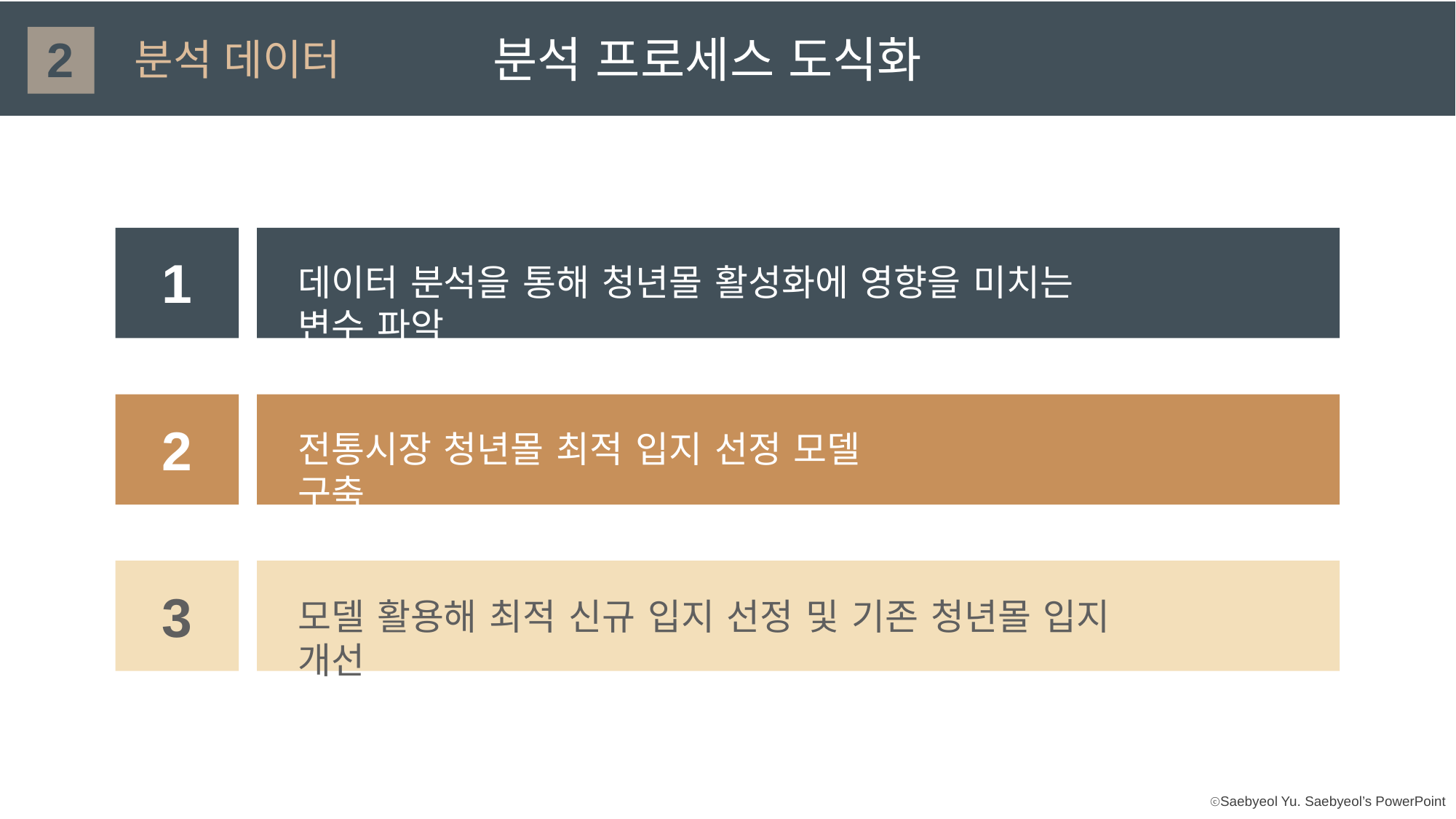

2

분석 데이터
분석 프로세스 도식화

1
데이터 분석을 통해 청년몰 활성화에 영향을 미치는 변수 파악

2
전통시장 청년몰 최적 입지 선정 모델 구축

3
모델 활용해 최적 신규 입지 선정 및 기존 청년몰 입지 개선